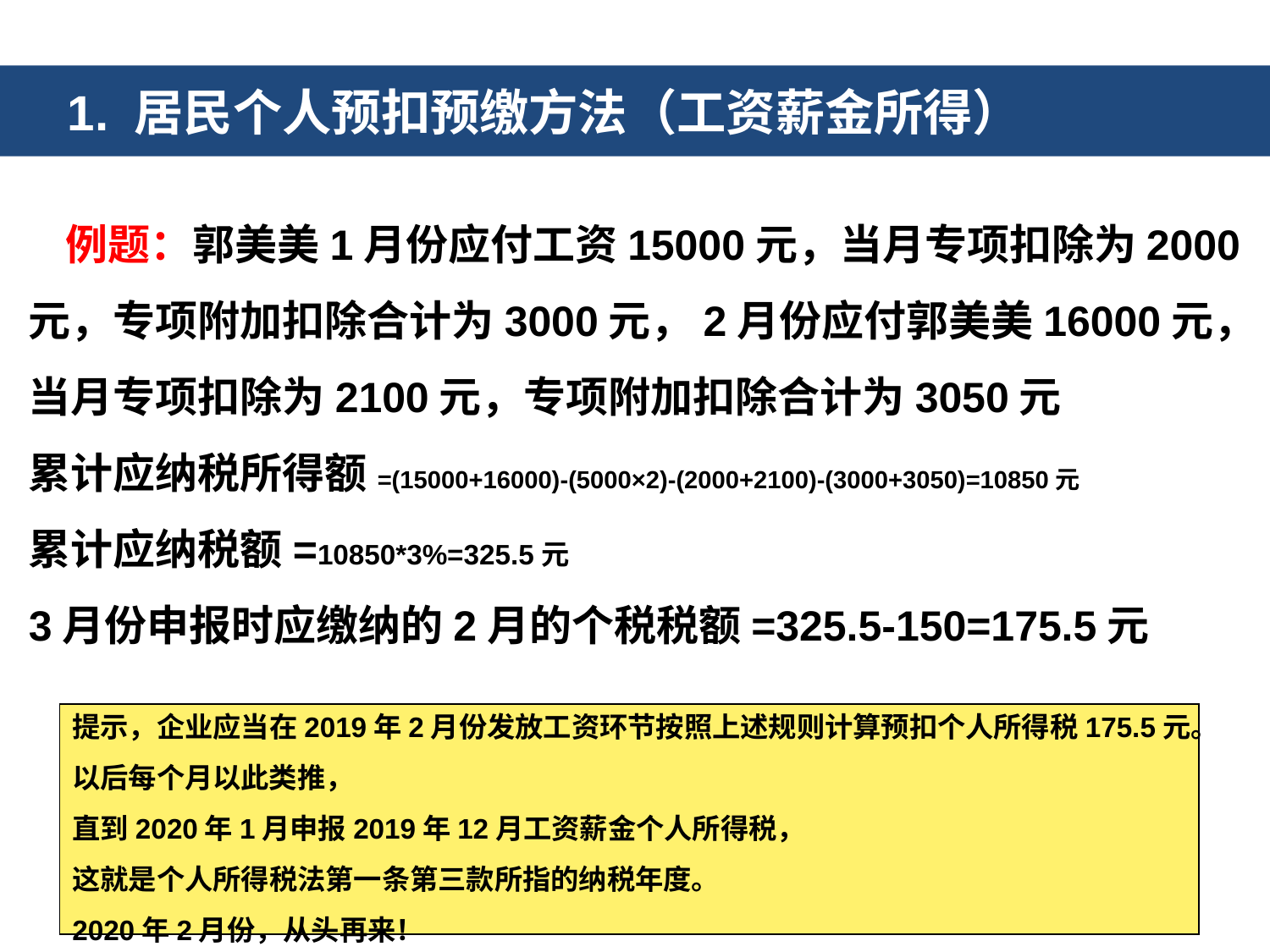

1. 居民个人预扣预缴方法（工资薪金所得）

例题：郭美美1月份应付工资15000元，当月专项扣除为2000元，专项附加扣除合计为3000元，2月份应付郭美美16000元，当月专项扣除为2100元，专项附加扣除合计为3050元
累计应纳税所得额=(15000+16000)-(5000×2)-(2000+2100)-(3000+3050)=10850元
累计应纳税额=10850*3%=325.5元
3月份申报时应缴纳的2月的个税税额=325.5-150=175.5元
提示，企业应当在2019年2月份发放工资环节按照上述规则计算预扣个人所得税175.5元。
以后每个月以此类推，
直到2020年1月申报2019年12月工资薪金个人所得税，
这就是个人所得税法第一条第三款所指的纳税年度。
2020年2月份，从头再来！